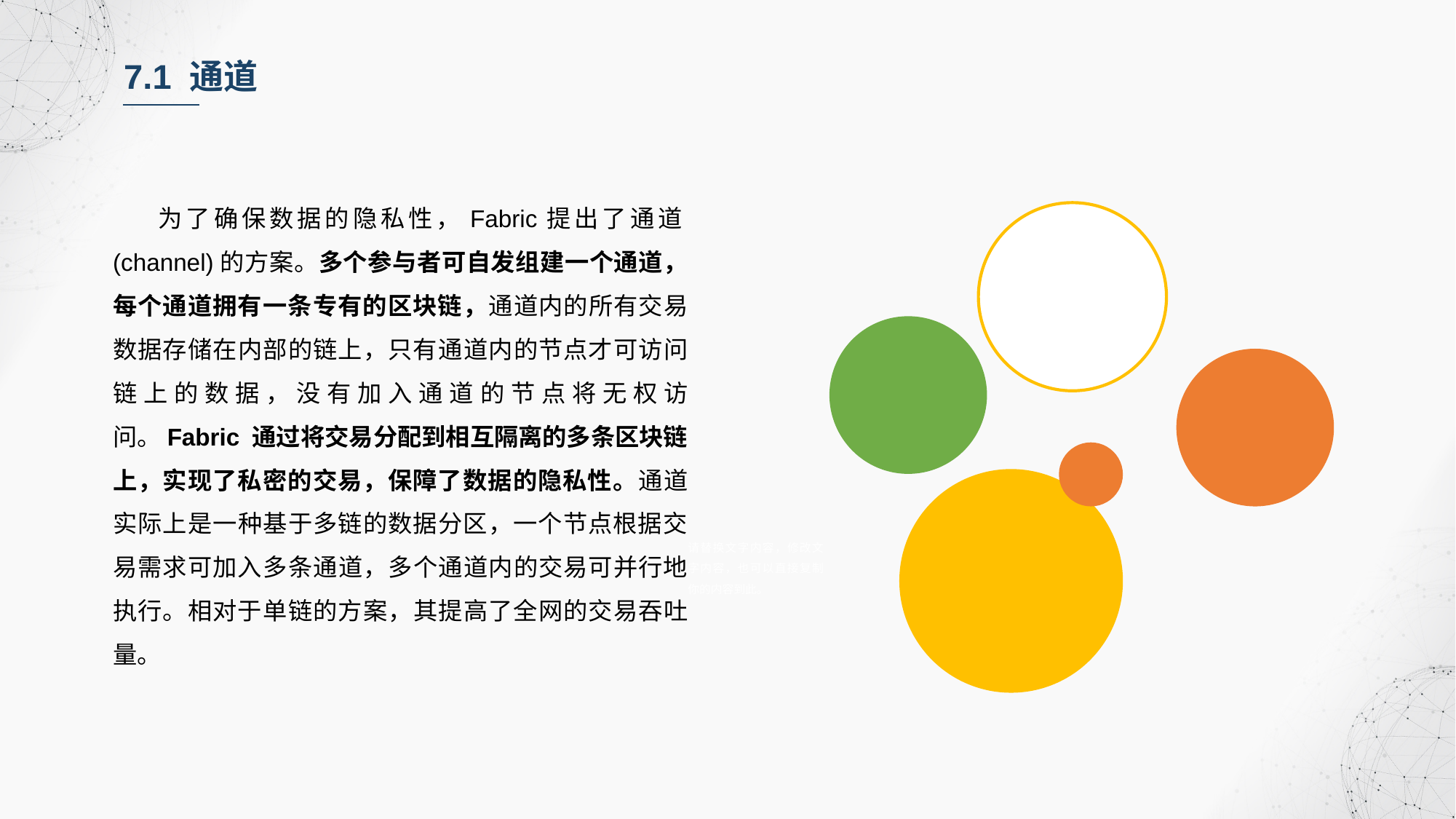

7.1 通道
    为了确保数据的隐私性，Fabric提出了通道(channel)的方案。多个参与者可自发组建一个通道，每个通道拥有一条专有的区块链，通道内的所有交易数据存储在内部的链上，只有通道内的节点才可访问链上的数据，没有加入通道的节点将无权访问。Fabric 通过将交易分配到相互隔离的多条区块链上，实现了私密的交易，保障了数据的隐私性。通道实际上是一种基于多链的数据分区，一个节点根据交易需求可加入多条通道，多个通道内的交易可并行地执行。相对于单链的方案，其提高了全网的交易吞吐量。

请替换文字内容，修改文字内容，也可以直接复制你的内容到此。